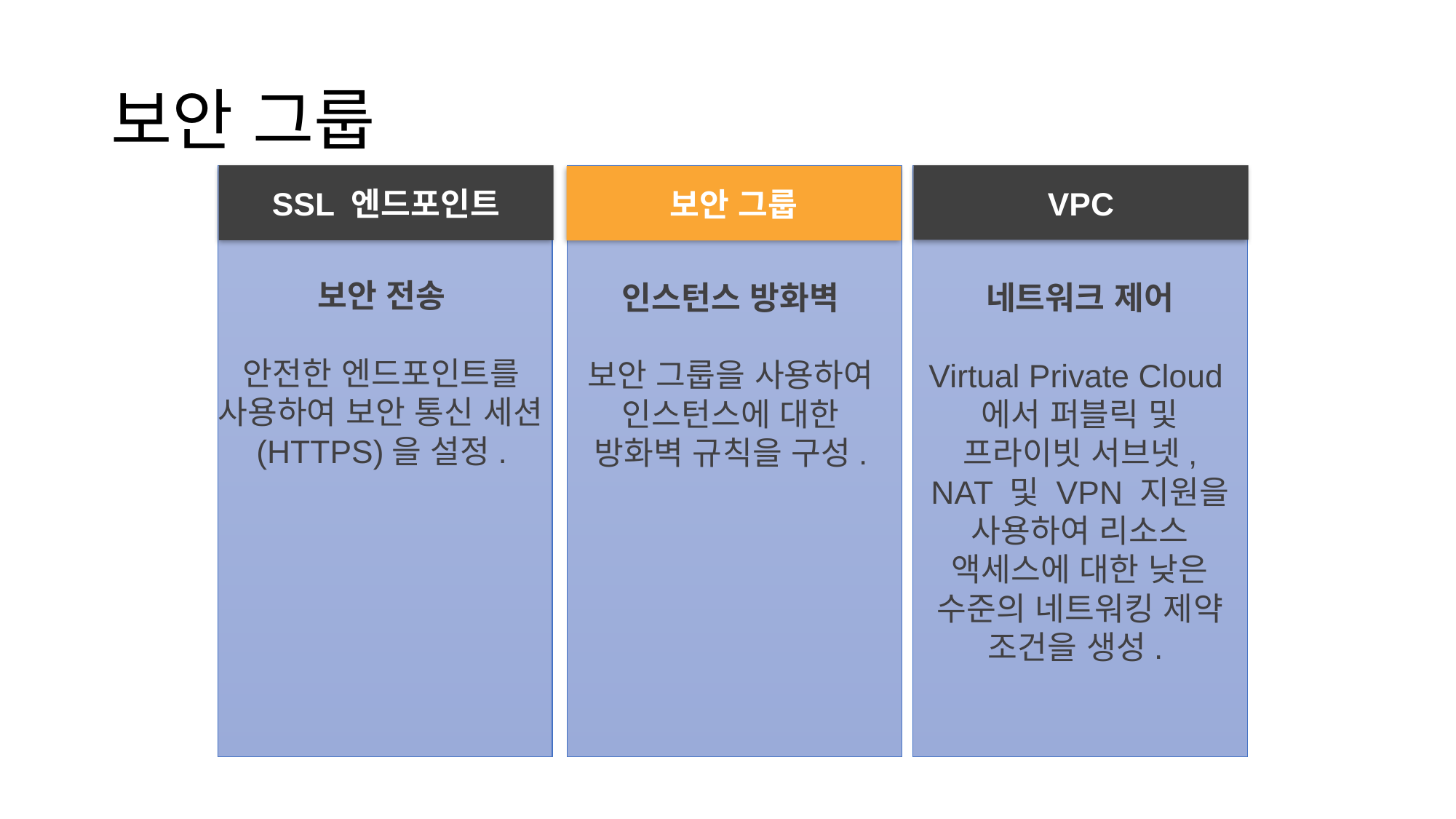

# 보안 그룹
SSL 엔드포인트
VPC

보안 그룹
보안 전송

안전한 엔드포인트를 사용하여 보안 통신 세션(HTTPS)을 설정.

인스턴스 방화벽

보안 그룹을 사용하여 인스턴스에 대한 방화벽 규칙을 구성.

네트워크 제어

Virtual Private Cloud에서 퍼블릭 및 프라이빗 서브넷, NAT 및 VPN 지원을 사용하여 리소스 액세스에 대한 낮은 수준의 네트워킹 제약 조건을 생성.